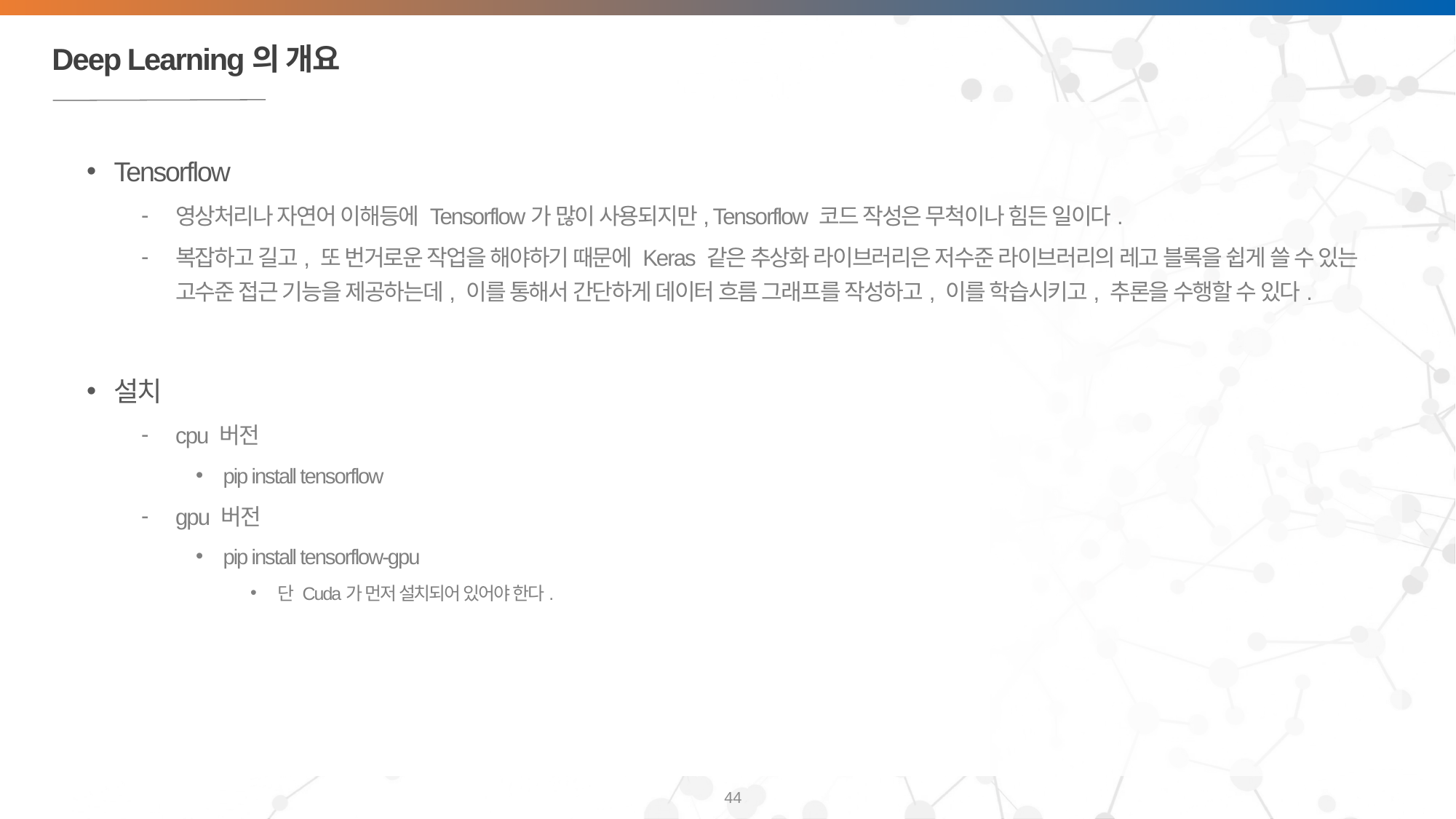

# Deep Learning의 개요

Tensorflow
영상처리나 자연어 이해등에 Tensorflow가 많이 사용되지만, Tensorflow 코드 작성은 무척이나 힘든 일이다.
복잡하고 길고, 또 번거로운 작업을 해야하기 때문에 Keras 같은 추상화 라이브러리은 저수준 라이브러리의 레고 블록을 쉽게 쓸 수 있는 고수준 접근 기능을 제공하는데, 이를 통해서 간단하게 데이터 흐름 그래프를 작성하고, 이를 학습시키고, 추론을 수행할 수 있다.

설치
cpu 버전
pip install tensorflow
gpu 버전
pip install tensorflow-gpu
단 Cuda가 먼저 설치되어 있어야 한다.
44